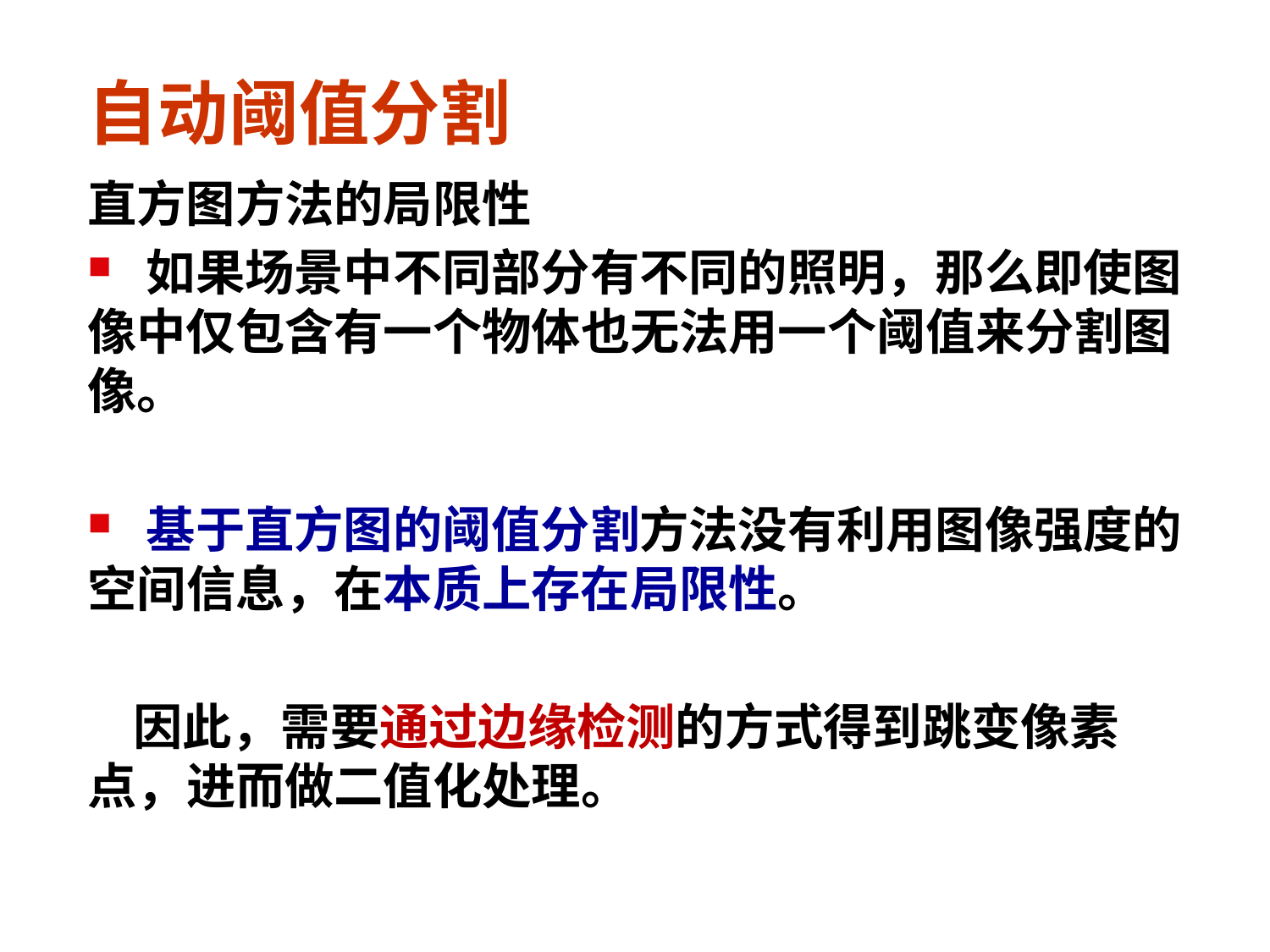

# 自动阈值分割
直方图方法的局限性
  如果场景中不同部分有不同的照明，那么即使图像中仅包含有一个物体也无法用一个阈值来分割图像。

  基于直方图的阈值分割方法没有利用图像强度的空间信息，在本质上存在局限性。

   因此，需要通过边缘检测的方式得到跳变像素点，进而做二值化处理。